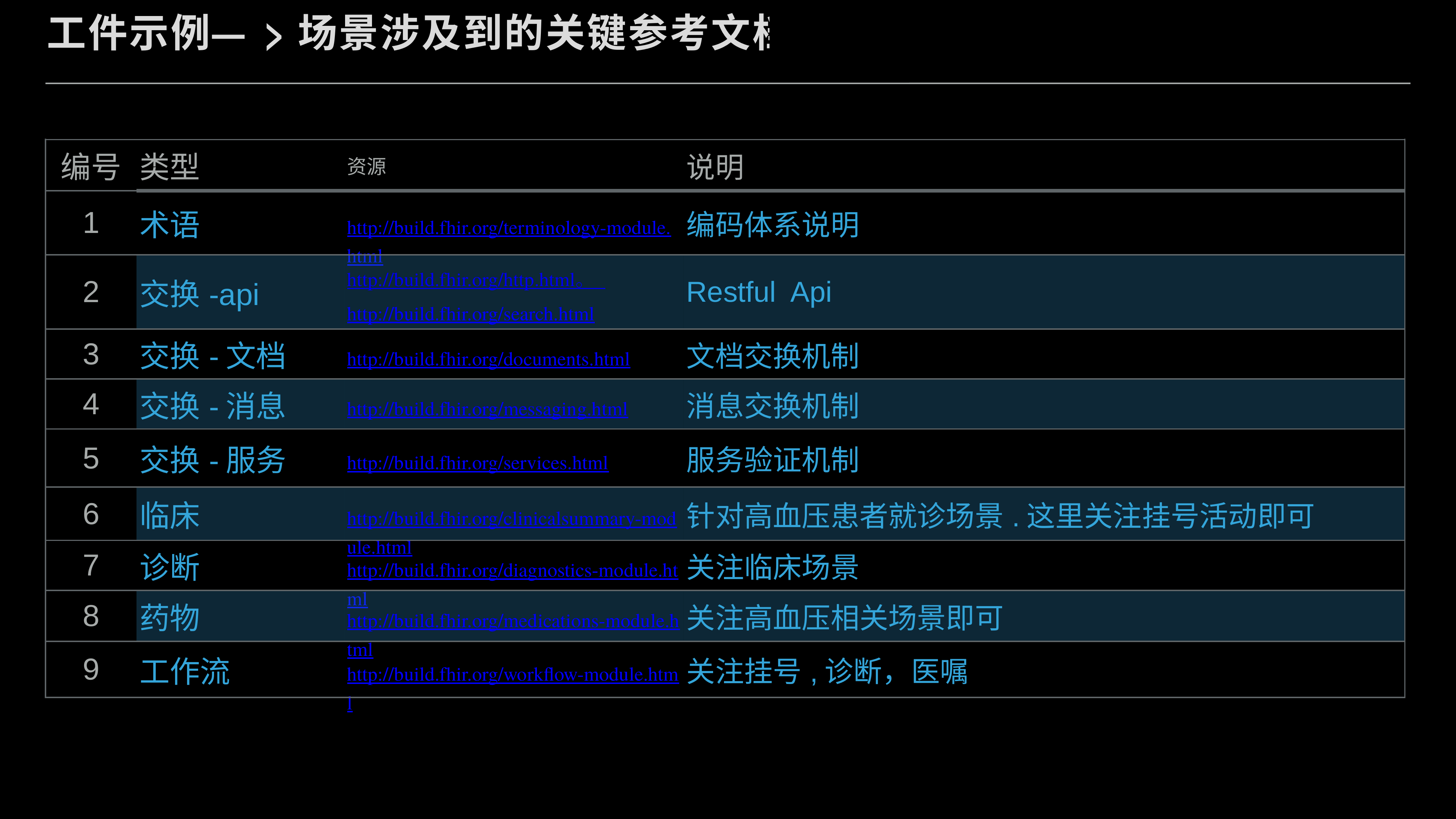

工件示例—>场景涉及到的关键参考文档
| 编号 | 类型 | 资源 | 说明 |
| --- | --- | --- | --- |
| 1 | 术语 | http://build.fhir.org/terminology-module.html | 编码体系说明 |
| 2 | 交换-api | http://build.fhir.org/http.html。 http://build.fhir.org/search.html | Restful Api |
| 3 | 交换-文档 | http://build.fhir.org/documents.html | 文档交换机制 |
| 4 | 交换-消息 | http://build.fhir.org/messaging.html | 消息交换机制 |
| 5 | 交换-服务 | http://build.fhir.org/services.html | 服务验证机制 |
| 6 | 临床 | http://build.fhir.org/clinicalsummary-module.html | 针对高血压患者就诊场景.这里关注挂号活动即可 |
| 7 | 诊断 | http://build.fhir.org/diagnostics-module.html | 关注临床场景 |
| 8 | 药物 | http://build.fhir.org/medications-module.html | 关注高血压相关场景即可 |
| 9 | 工作流 | http://build.fhir.org/workflow-module.html | 关注挂号,诊断，医嘱 |